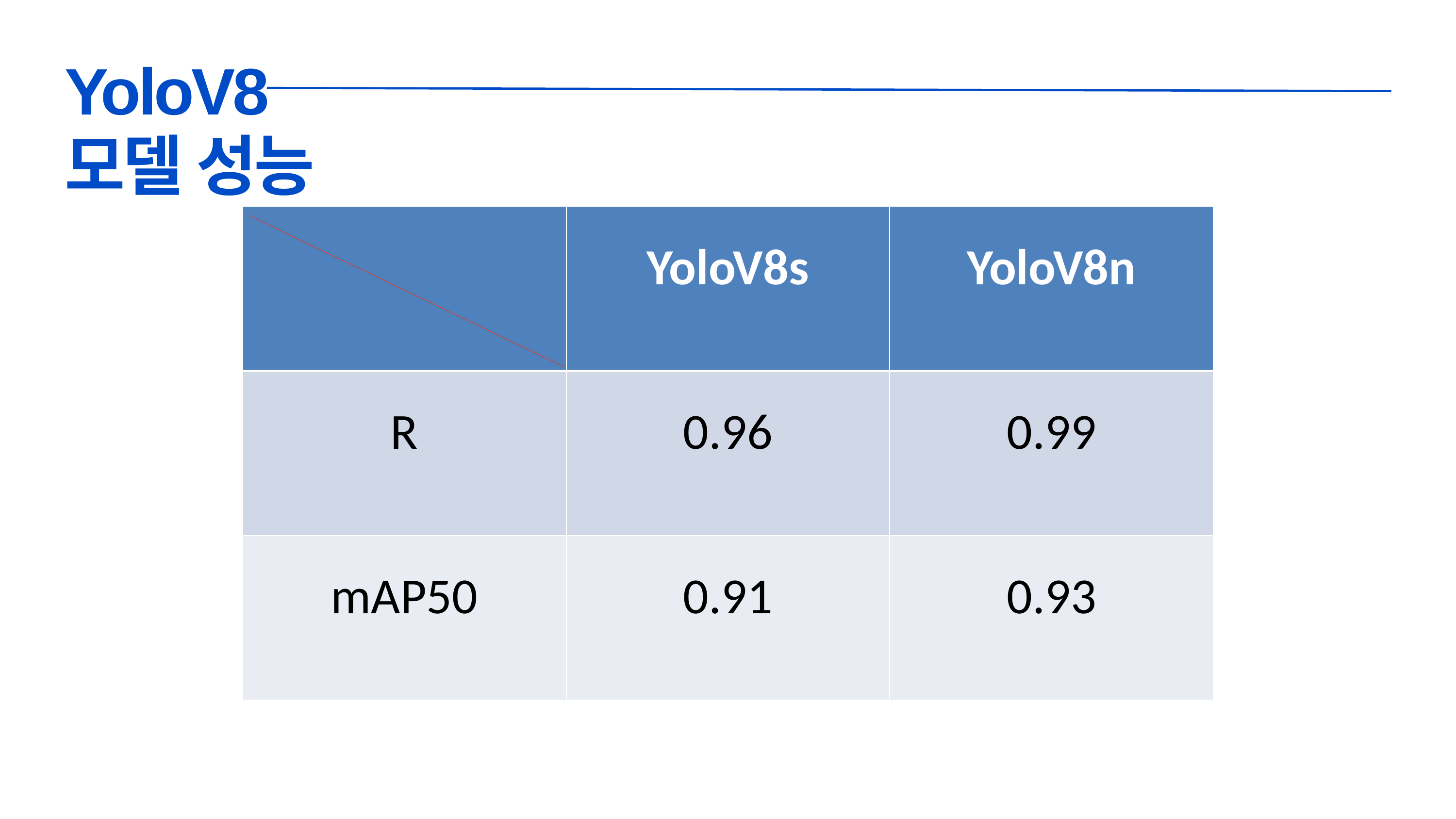

YoloV8
모델 성능

|  | YoloV8s | YoloV8n |
| --- | --- | --- |
| R | 0.96 | 0.99 |
| mAP50 | 0.91 | 0.93 |